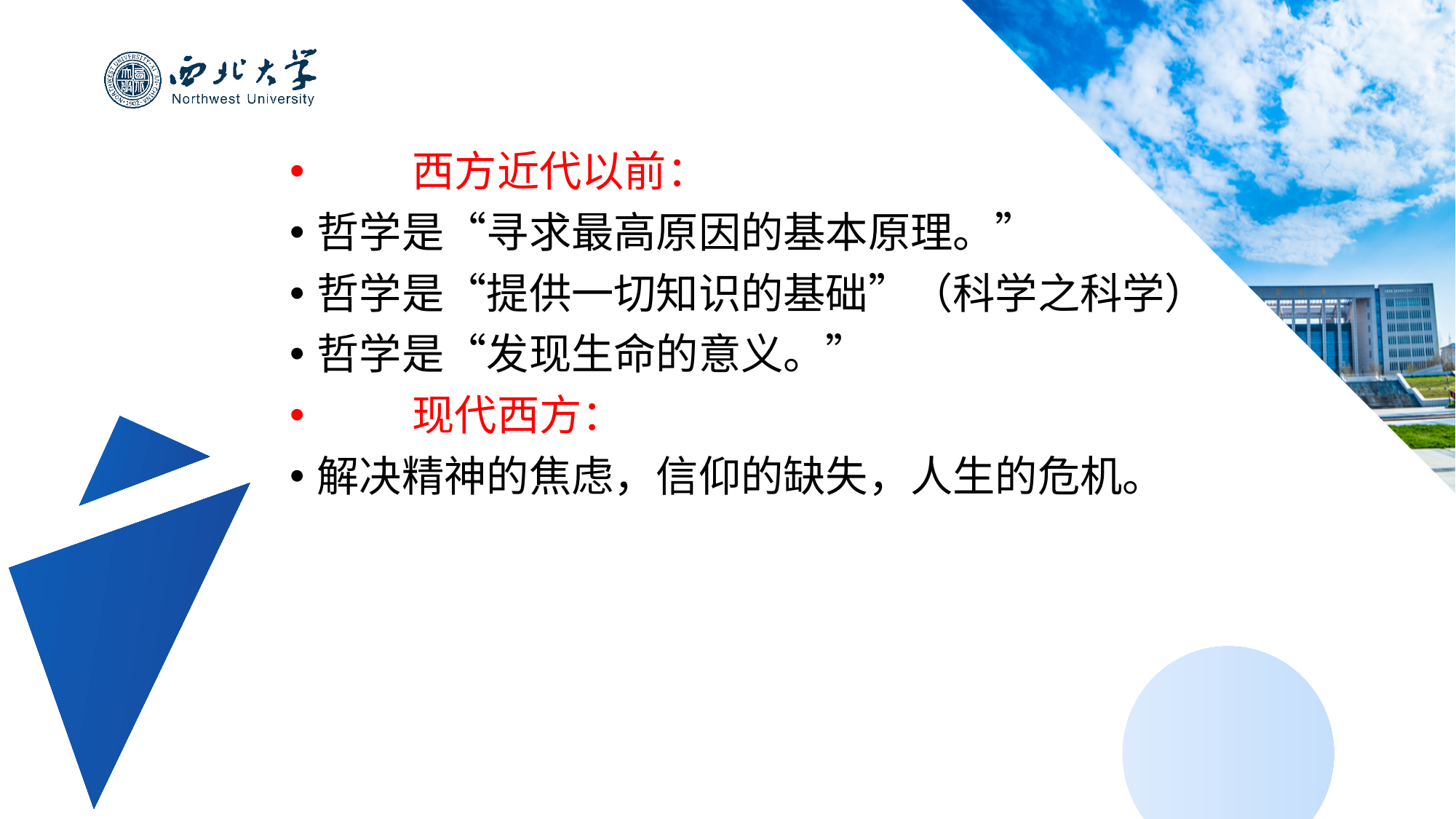

西方近代以前：
哲学是“寻求最高原因的基本原理。”
哲学是“提供一切知识的基础”（科学之科学）
哲学是“发现生命的意义。”
         现代西方：
解决精神的焦虑，信仰的缺失，人生的危机。